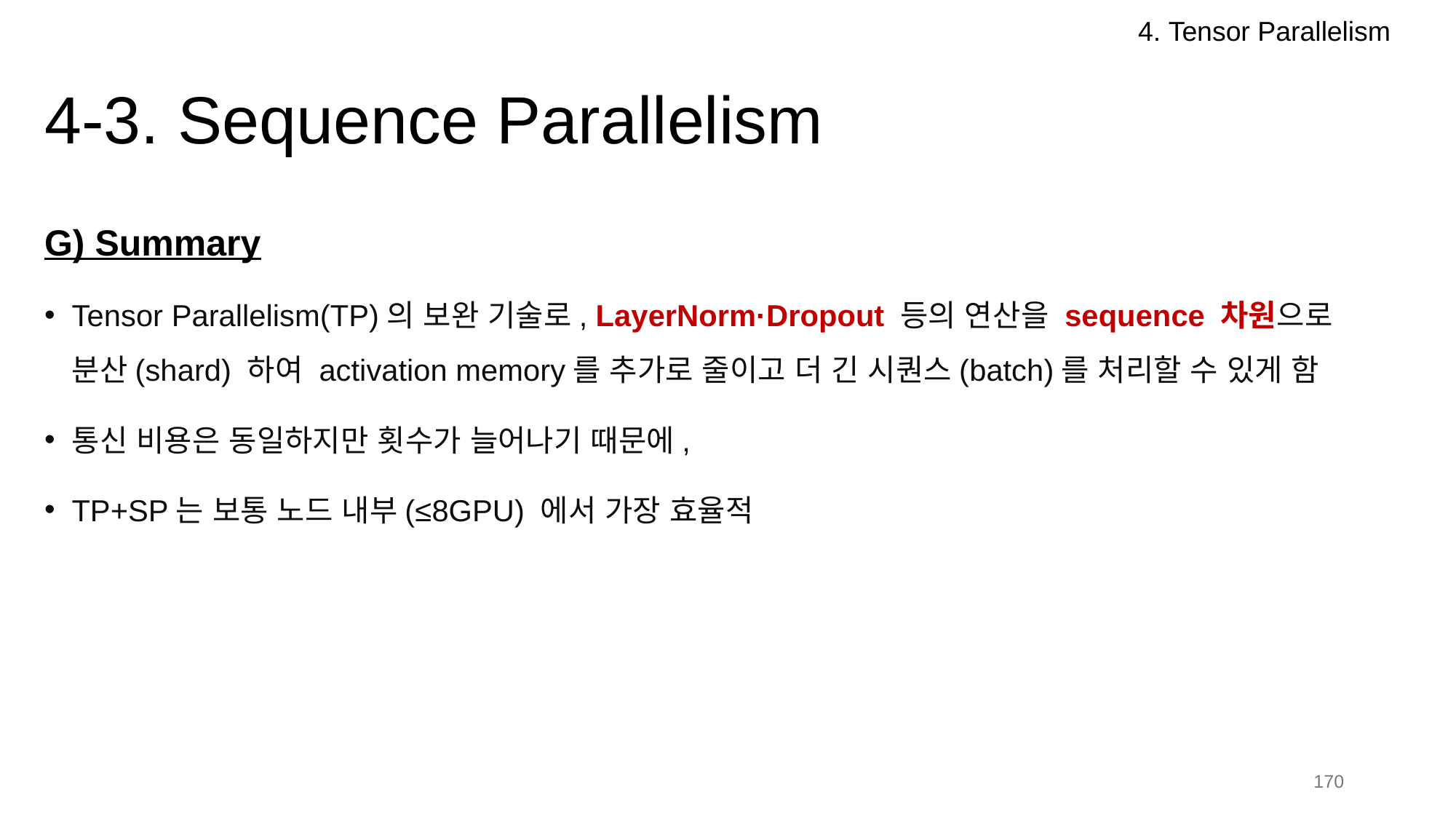

4. Tensor Parallelism
# 4-3. Sequence Parallelism
G) Summary
Tensor Parallelism(TP)의 보완 기술로, LayerNorm·Dropout 등의 연산을 sequence 차원으로
분산(shard) 하여 activation memory를 추가로 줄이고 더 긴 시퀀스(batch)를 처리할 수 있게 함
통신 비용은 동일하지만 횟수가 늘어나기 때문에,
TP+SP는 보통 노드 내부(≤8GPU) 에서 가장 효율적

170